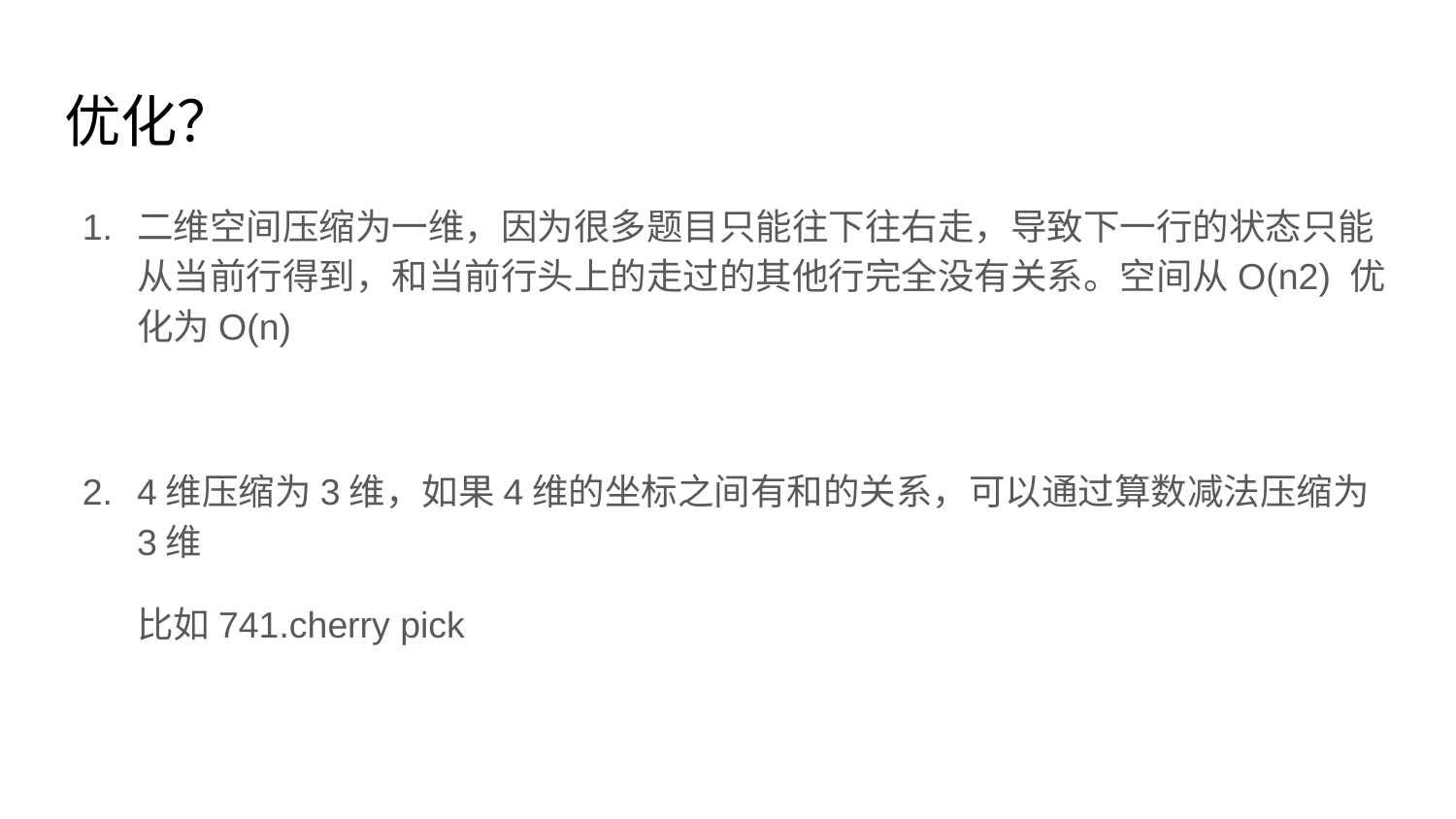

# 优化？
二维空间压缩为一维，因为很多题目只能往下往右走，导致下一行的状态只能从当前行得到，和当前行头上的走过的其他行完全没有关系。空间从O(n2) 优化为O(n)

4维压缩为3维，如果4维的坐标之间有和的关系，可以通过算数减法压缩为3维
比如741.cherry pick